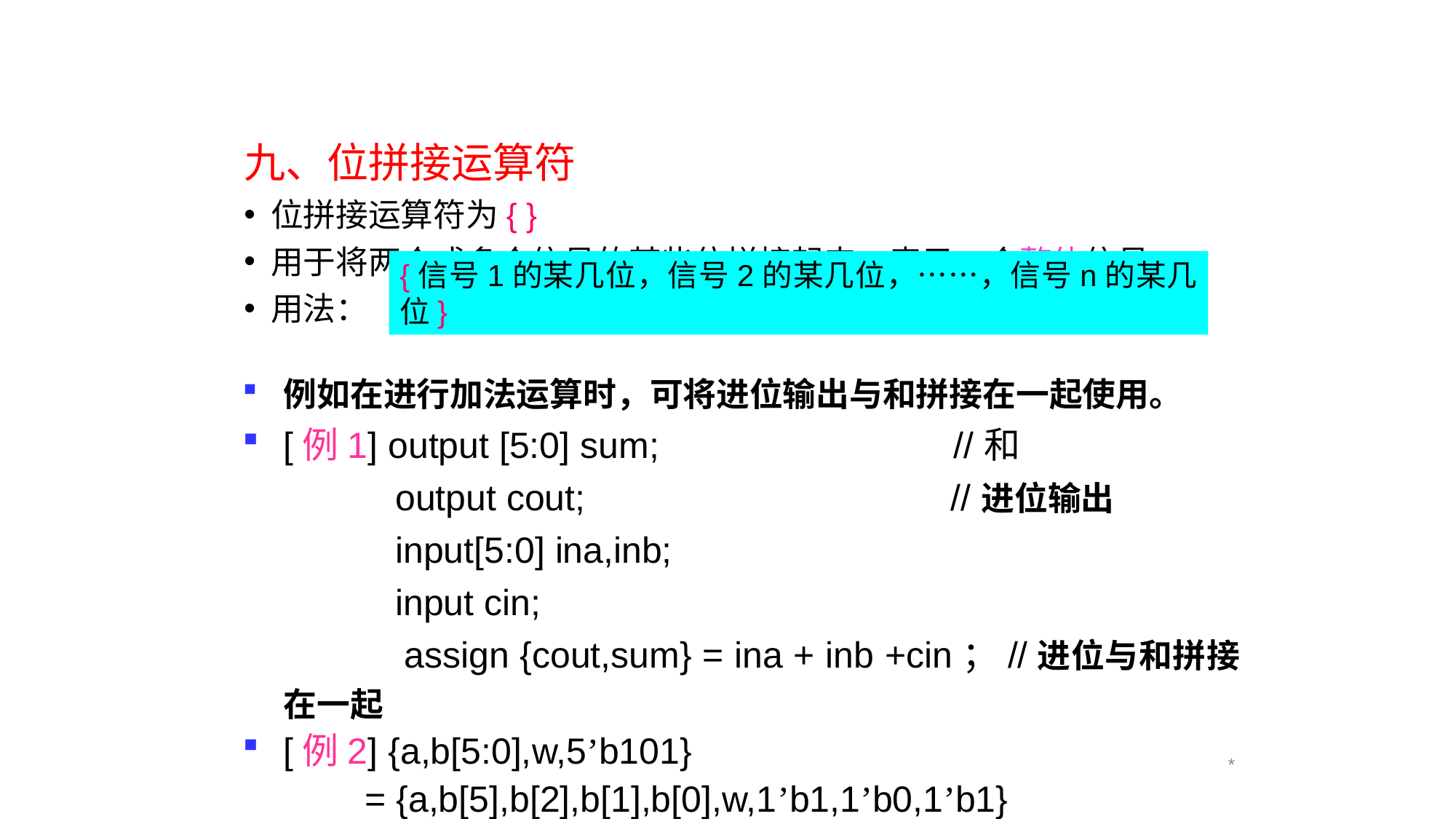

九、位拼接运算符
位拼接运算符为{ }
用于将两个或多个信号的某些位拼接起来，表示一个整体信号。
用法：
{信号1的某几位，信号2的某几位，……，信号n的某几位}
例如在进行加法运算时，可将进位输出与和拼接在一起使用。
[例1] output [5:0] sum;                             //和
               output cout;                                    //进位输出
               input[5:0] ina,inb;
               input cin;
               assign {cout,sum} = ina + inb +cin；//进位与和拼接在一起
[例2] {a,b[5:0],w,5’b101}
            = {a,b[5],b[2],b[1],b[0],w,1’b1,1’b0,1’b1}

*